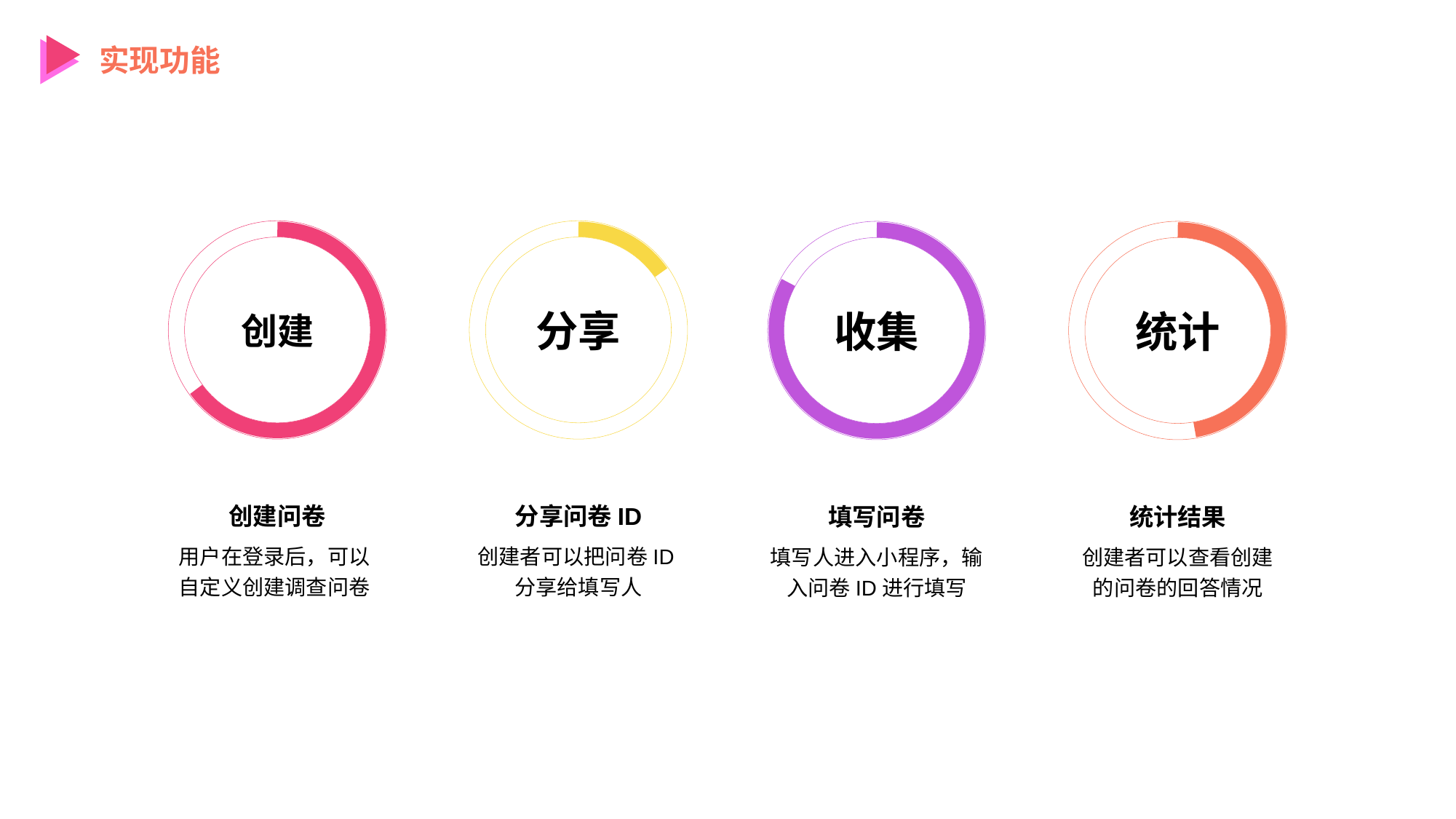

实现功能

创建
分享
收集
统计
创建问卷
用户在登录后，可以自定义创建调查问卷
分享问卷ID
创建者可以把问卷ID分享给填写人
填写问卷
填写人进入小程序，输入问卷ID进行填写
统计结果
创建者可以查看创建的问卷的回答情况